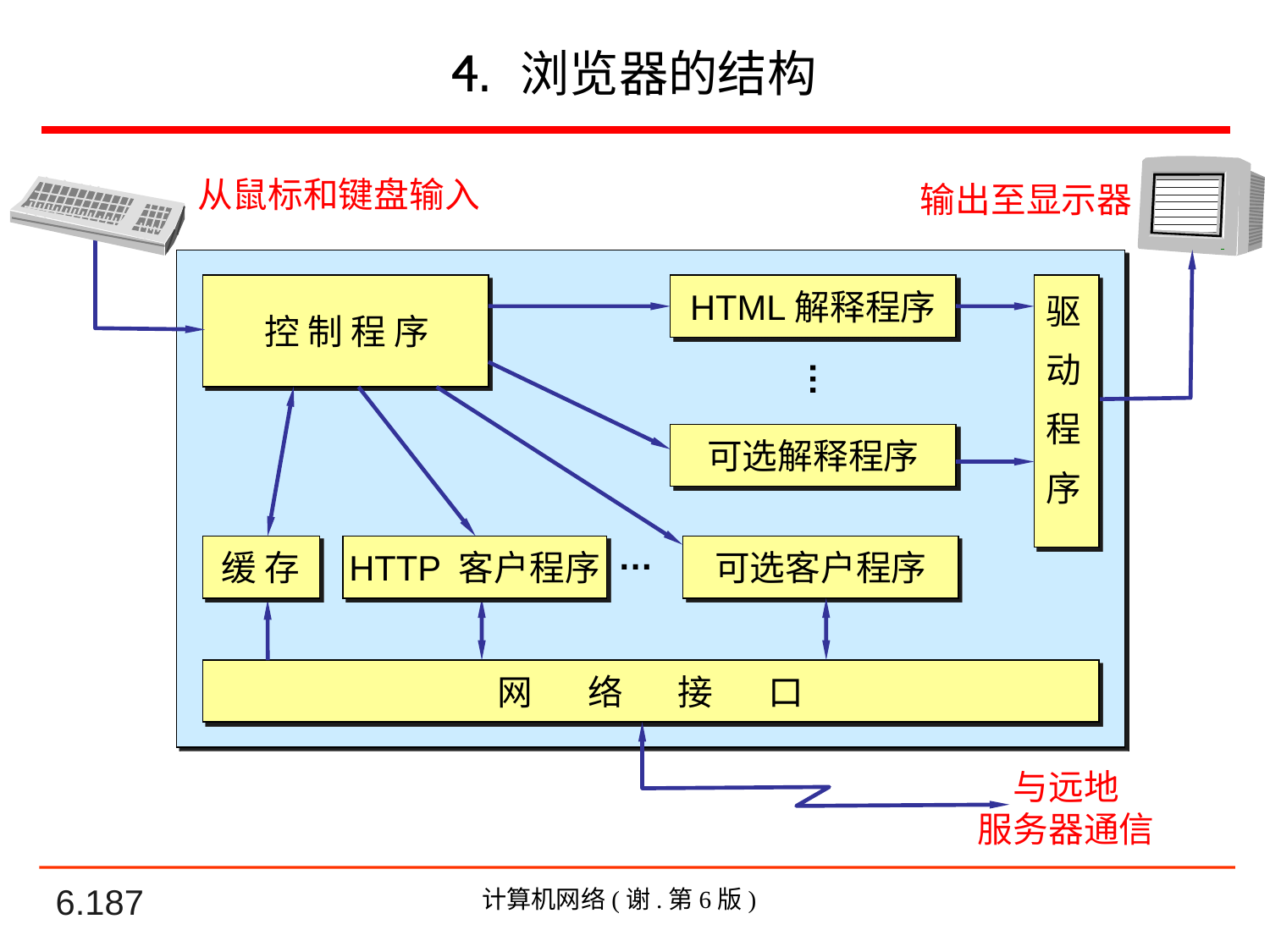

# 4. 浏览器的结构

从鼠标和键盘输入
输出至显示器

HTML解释程序
驱

动

程

序
控 制 程 序

…

可选解释程序

…
缓 存
HTTP 客户程序
可选客户程序

网       络       接       口

与远地
服务器通信